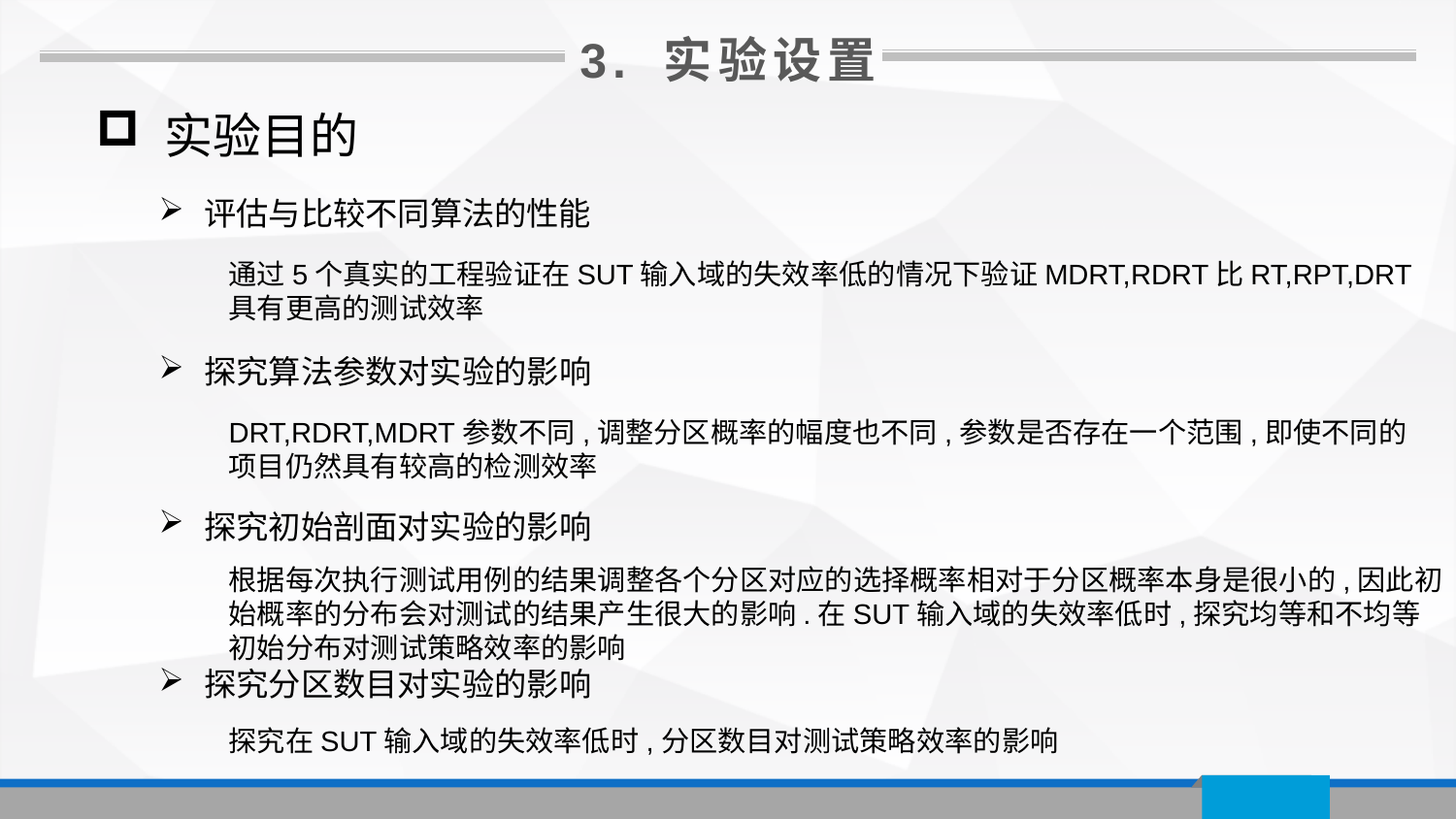

3. 实验设置

 实验目的
评估与比较不同算法的性能
通过5个真实的工程验证在SUT输入域的失效率低的情况下验证MDRT,RDRT比RT,RPT,DRT具有更高的测试效率
探究算法参数对实验的影响
DRT,RDRT,MDRT参数不同,调整分区概率的幅度也不同,参数是否存在一个范围,即使不同的项目仍然具有较高的检测效率
探究初始剖面对实验的影响
根据每次执行测试用例的结果调整各个分区对应的选择概率相对于分区概率本身是很小的,因此初始概率的分布会对测试的结果产生很大的影响.在SUT输入域的失效率低时,探究均等和不均等初始分布对测试策略效率的影响
探究分区数目对实验的影响
探究在SUT输入域的失效率低时,分区数目对测试策略效率的影响